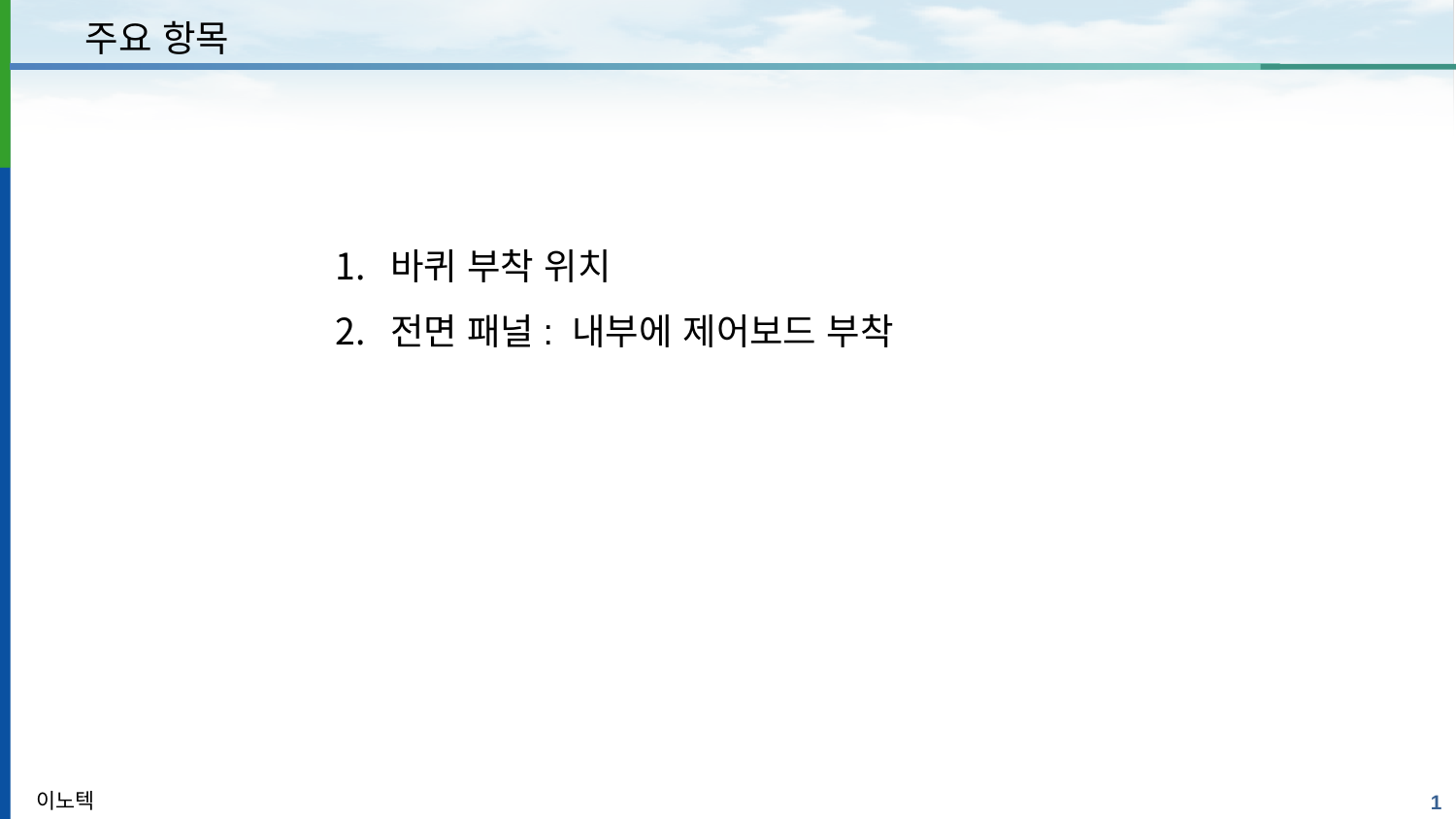

주요 항목
바퀴 부착 위치
전면 패널: 내부에 제어보드 부착